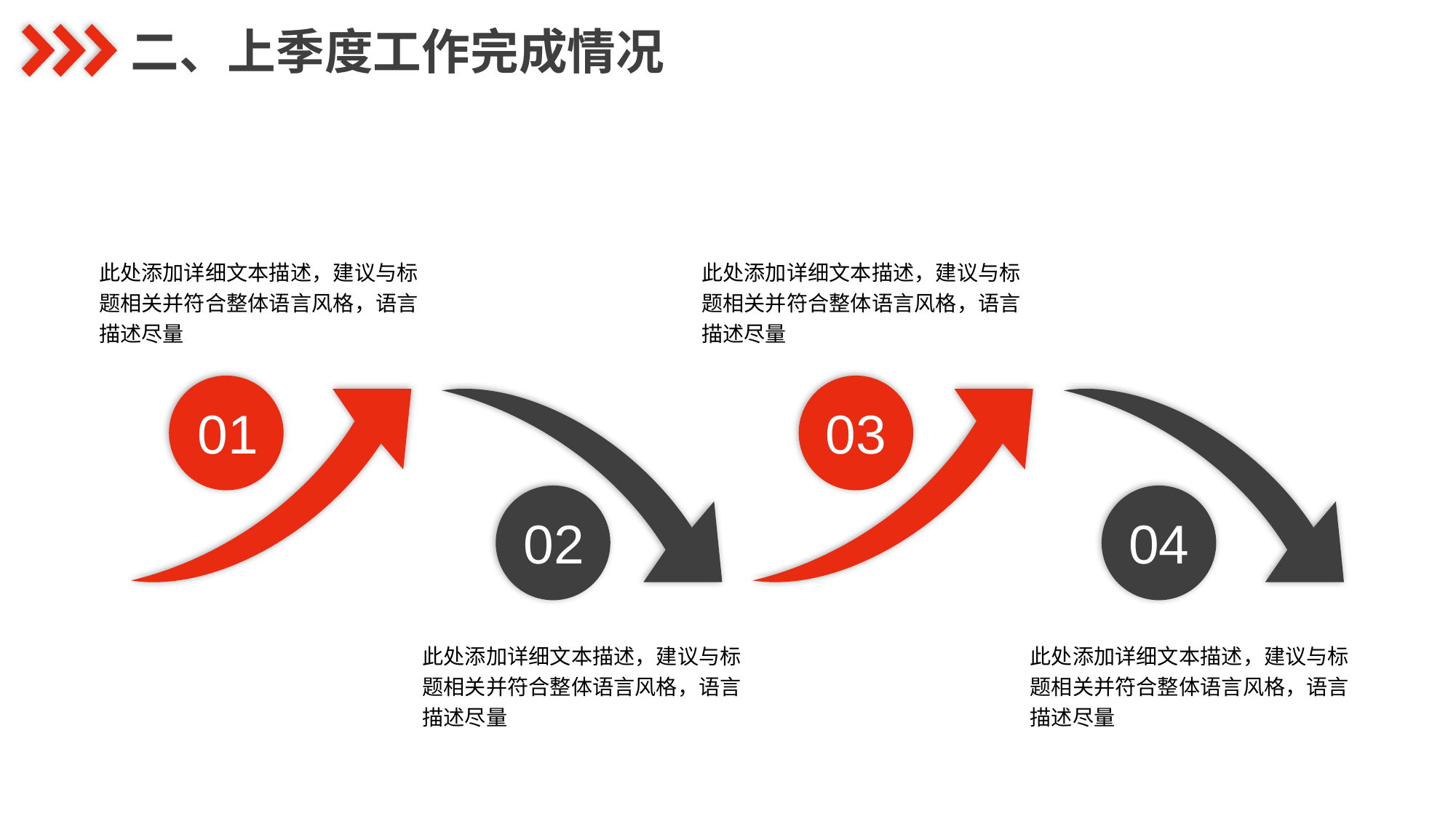

二、上季度工作完成情况

此处添加详细文本描述，建议与标题相关并符合整体语言风格，语言描述尽量
此处添加详细文本描述，建议与标题相关并符合整体语言风格，语言描述尽量

01

03

02

04
此处添加详细文本描述，建议与标题相关并符合整体语言风格，语言描述尽量
此处添加详细文本描述，建议与标题相关并符合整体语言风格，语言描述尽量